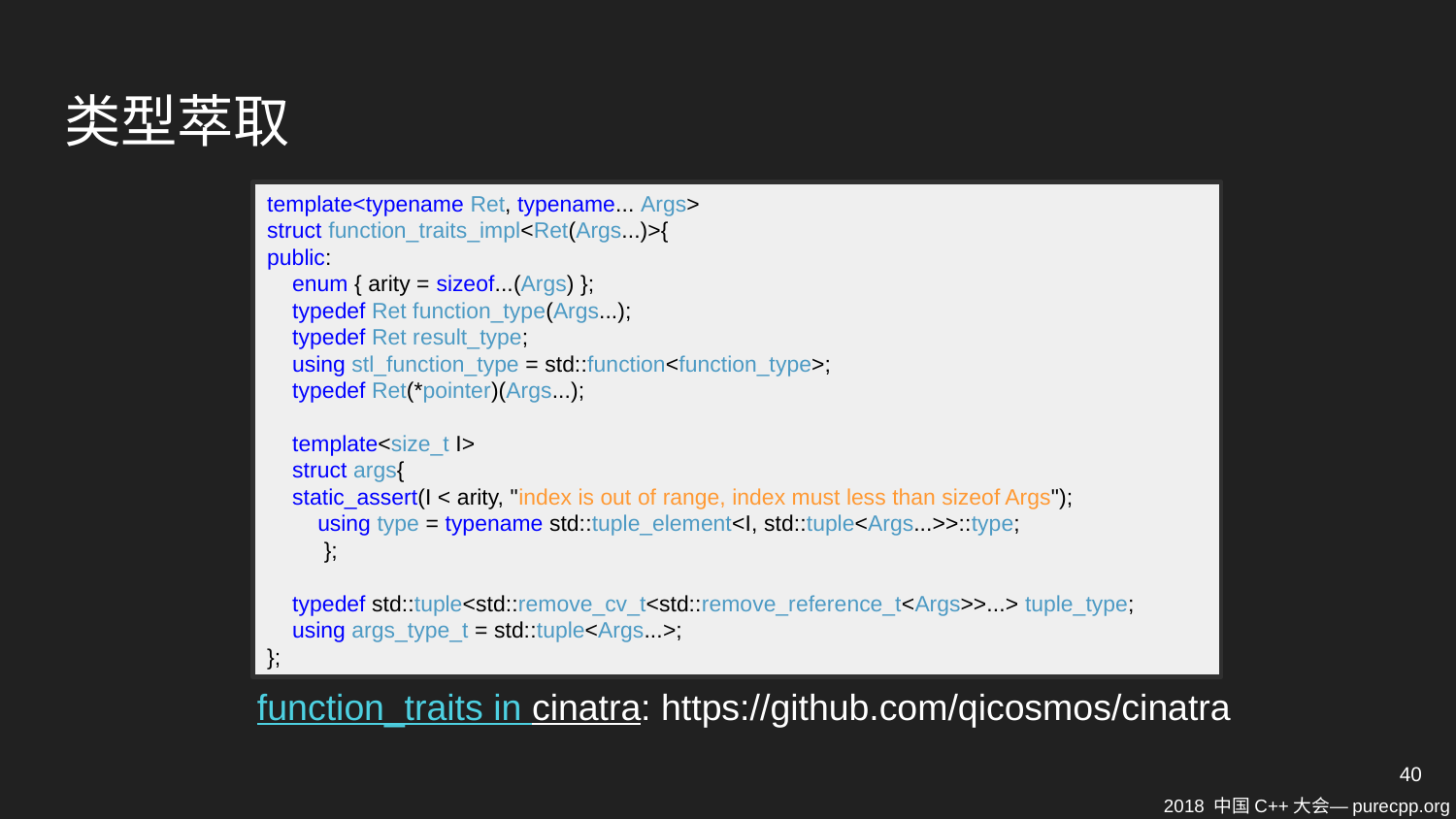

# 类型萃取
template<typename Ret, typename... Args>
struct function_traits_impl<Ret(Args...)>{
public:
    enum { arity = sizeof...(Args) };
    typedef Ret function_type(Args...);
    typedef Ret result_type;
    using stl_function_type = std::function<function_type>;
    typedef Ret(*pointer)(Args...);

    template<size_t I>
    struct args{
    static_assert(I < arity, "index is out of range, index must less than sizeof Args");
        using type = typename std::tuple_element<I, std::tuple<Args...>>::type;
         };

    typedef std::tuple<std::remove_cv_t<std::remove_reference_t<Args>>...> tuple_type;
    using args_type_t = std::tuple<Args...>;
};

function_traits in cinatra: https://github.com/qicosmos/cinatra
40